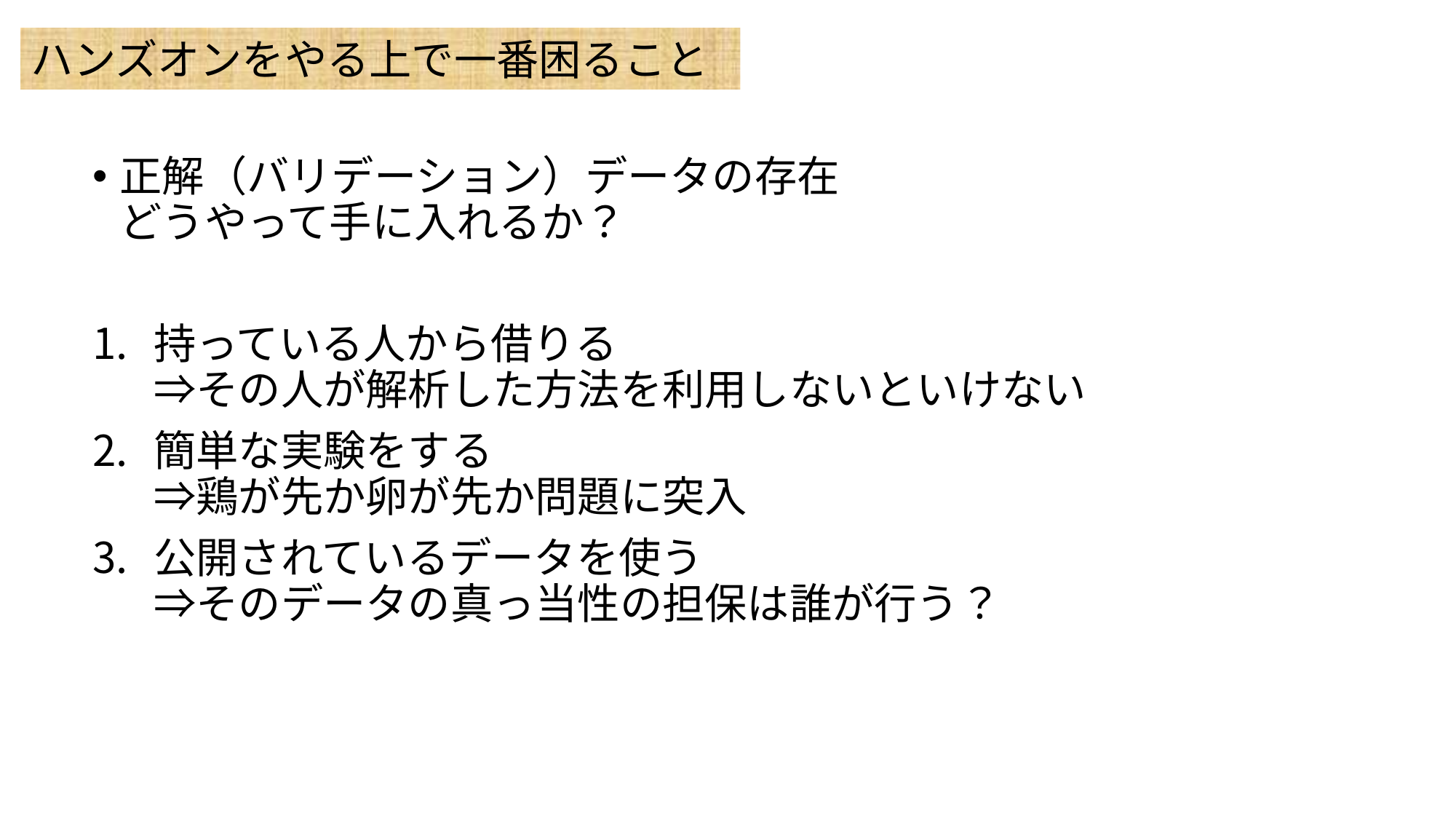

ハンズオンをやる上で一番困ること
正解（バリデーション）データの存在
どうやって手に入れるか？

持っている人から借りる
⇒その人が解析した方法を利用しないといけない
簡単な実験をする
⇒鶏が先か卵が先か問題に突入
公開されているデータを使う
⇒そのデータの真っ当性の担保は誰が行う？